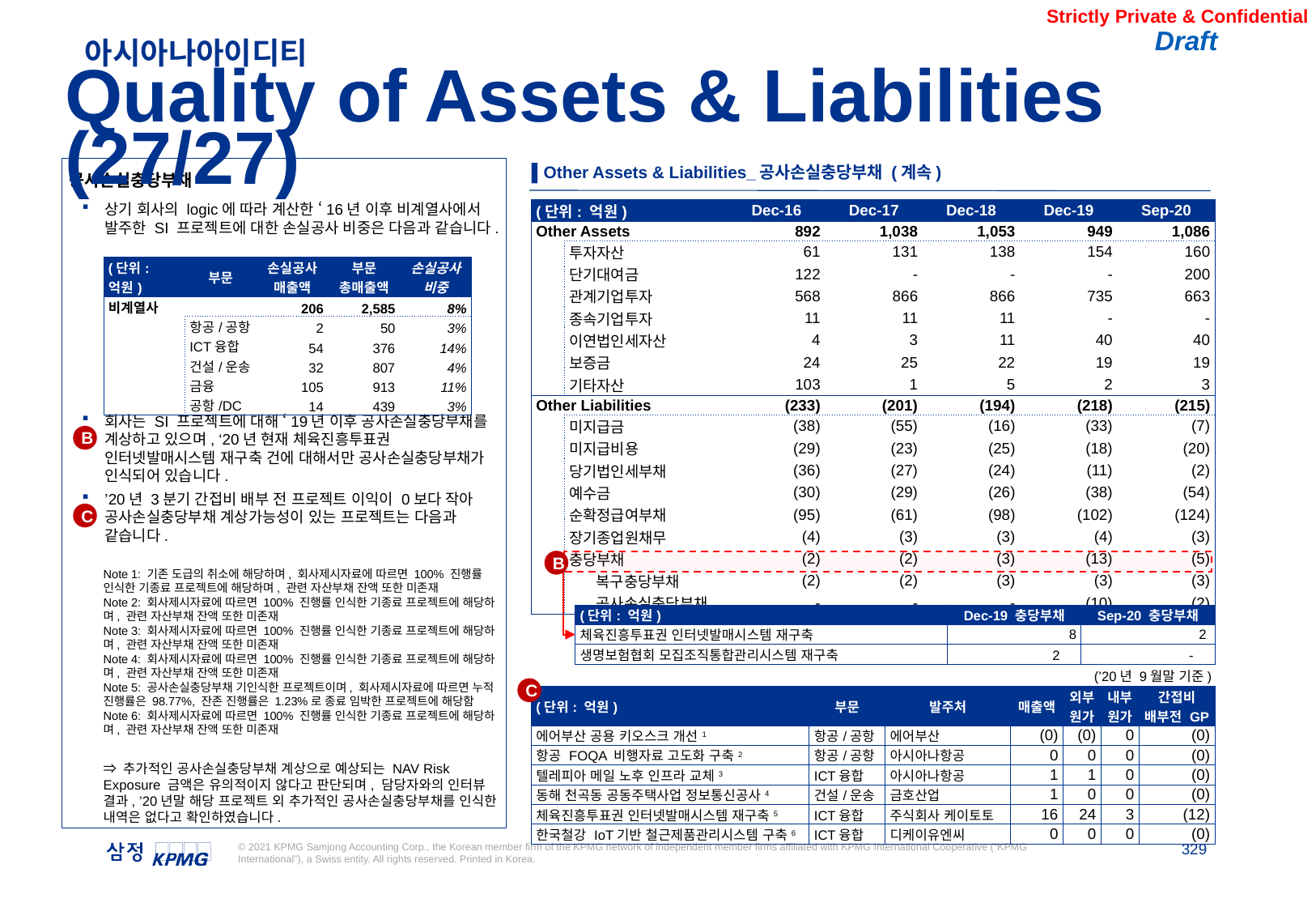

아시아나아이디티
Quality of Assets & Liabilities (27/27)
▌Other Assets & Liabilities_공사손실충당부채 (계속)
공사손실충당부채
상기 회사의 logic에 따라 계산한 ‘16년 이후 비계열사에서 발주한 SI 프로젝트에 대한 손실공사 비중은 다음과 같습니다.

회사는 SI 프로젝트에 대해 ‘19년 이후 공사손실충당부채를 계상하고 있으며, ‘20년 현재 체육진흥투표권 인터넷발매시스템 재구축 건에 대해서만 공사손실충당부채가 인식되어 있습니다.
’20년 3분기 간접비 배부 전 프로젝트 이익이 0보다 작아 공사손실충당부채 계상가능성이 있는 프로젝트는 다음과 같습니다.

| (단위: 억원) |  |  | Dec-16 | Dec-17 | Dec-18 | Dec-19 | Sep-20 |
| --- | --- | --- | --- | --- | --- | --- | --- |
| Other Assets |  |  | 892 | 1,038 | 1,053 | 949 | 1,086 |
|  | 투자자산 |  | 61 | 131 | 138 | 154 | 160 |
|  | 단기대여금 |  | 122 | - | - | - | 200 |
|  | 관계기업투자 |  | 568 | 866 | 866 | 735 | 663 |
|  | 종속기업투자 |  | 11 | 11 | 11 | - | - |
|  | 이연법인세자산 |  | 4 | 3 | 11 | 40 | 40 |
|  | 보증금 |  | 24 | 25 | 22 | 19 | 19 |
|  | 기타자산 |  | 103 | 1 | 5 | 2 | 3 |
| Other Liabilities |  |  | (233) | (201) | (194) | (218) | (215) |
|  | 미지급금 |  | (38) | (55) | (16) | (33) | (7) |
|  | 미지급비용 |  | (29) | (23) | (25) | (18) | (20) |
|  | 당기법인세부채 |  | (36) | (27) | (24) | (11) | (2) |
|  | 예수금 |  | (30) | (29) | (26) | (38) | (54) |
|  | 순확정급여부채 |  | (95) | (61) | (98) | (102) | (124) |
|  | 장기종업원채무 |  | (4) | (3) | (3) | (4) | (3) |
|  | 충당부채 |  | (2) | (2) | (3) | (13) | (5) |
|  |  | 복구충당부채 | (2) | (2) | (3) | (3) | (3) |
|  |  | 공사손실충당부채 | - | - | - | (10) | (2) |
| (단위: 억원) | 부문 | 손실공사 매출액 | 부문 총매출액 | 손실공사 비중 |
| --- | --- | --- | --- | --- |
| 비계열사 |  | 206 | 2,585 | 8% |
|  | 항공/공항 | 2 | 50 | 3% |
|  | ICT융합 | 54 | 376 | 14% |
|  | 건설/운송 | 32 | 807 | 4% |
|  | 금융 | 105 | 913 | 11% |
|  | 공항/DC | 14 | 439 | 3% |
B
C
B

Note 1: 기존 도급의 취소에 해당하며, 회사제시자료에 따르면 100% 진행률 인식한 기종료 프로젝트에 해당하며, 관련 자산부채 잔액 또한 미존재
Note 2: 회사제시자료에 따르면 100% 진행률 인식한 기종료 프로젝트에 해당하며, 관련 자산부채 잔액 또한 미존재
Note 3: 회사제시자료에 따르면 100% 진행률 인식한 기종료 프로젝트에 해당하며, 관련 자산부채 잔액 또한 미존재
Note 4: 회사제시자료에 따르면 100% 진행률 인식한 기종료 프로젝트에 해당하며, 관련 자산부채 잔액 또한 미존재
Note 5: 공사손실충당부채 기인식한 프로젝트이며, 회사제시자료에 따르면 누적 진행률은 98.77%, 잔존 진행률은 1.23%로 종료 임박한 프로젝트에 해당함
Note 6: 회사제시자료에 따르면 100% 진행률 인식한 기종료 프로젝트에 해당하며, 관련 자산부채 잔액 또한 미존재
| (단위: 억원) | Dec-19 충당부채 | Sep-20 충당부채 |
| --- | --- | --- |
| 체육진흥투표권 인터넷발매시스템 재구축 | 8 | 2 |
| 생명보험협회 모집조직통합관리시스템 재구축 | 2 | - |
(’20년 9월말 기준)
C
| (단위: 억원) | 부문 | 발주처 | 매출액 | 외부 원가 | 내부 원가 | 간접비 배부전 GP |
| --- | --- | --- | --- | --- | --- | --- |
| 에어부산 공용 키오스크 개선1 | 항공/공항 | 에어부산 | (0) | (0) | 0 | (0) |
| 항공 FOQA 비행자료 고도화 구축2 | 항공/공항 | 아시아나항공 | 0 | 0 | 0 | (0) |
| 텔레피아 메일 노후 인프라 교체3 | ICT융합 | 아시아나항공 | 1 | 1 | 0 | (0) |
| 동해 천곡동 공동주택사업 정보통신공사4 | 건설/운송 | 금호산업 | 1 | 0 | 0 | (0) |
| 체육진흥투표권 인터넷발매시스템 재구축5 | ICT융합 | 주식회사 케이토토 | 16 | 24 | 3 | (12) |
| 한국철강 IoT기반 철근제품관리시스템 구축6 | ICT융합 | 디케이유엔씨 | 0 | 0 | 0 | (0) |
⇒ 추가적인 공사손실충당부채 계상으로 예상되는 NAV Risk Exposure 금액은 유의적이지 않다고 판단되며, 담당자와의 인터뷰 결과, ’20년말 해당 프로젝트 외 추가적인 공사손실충당부채를 인식한 내역은 없다고 확인하였습니다.